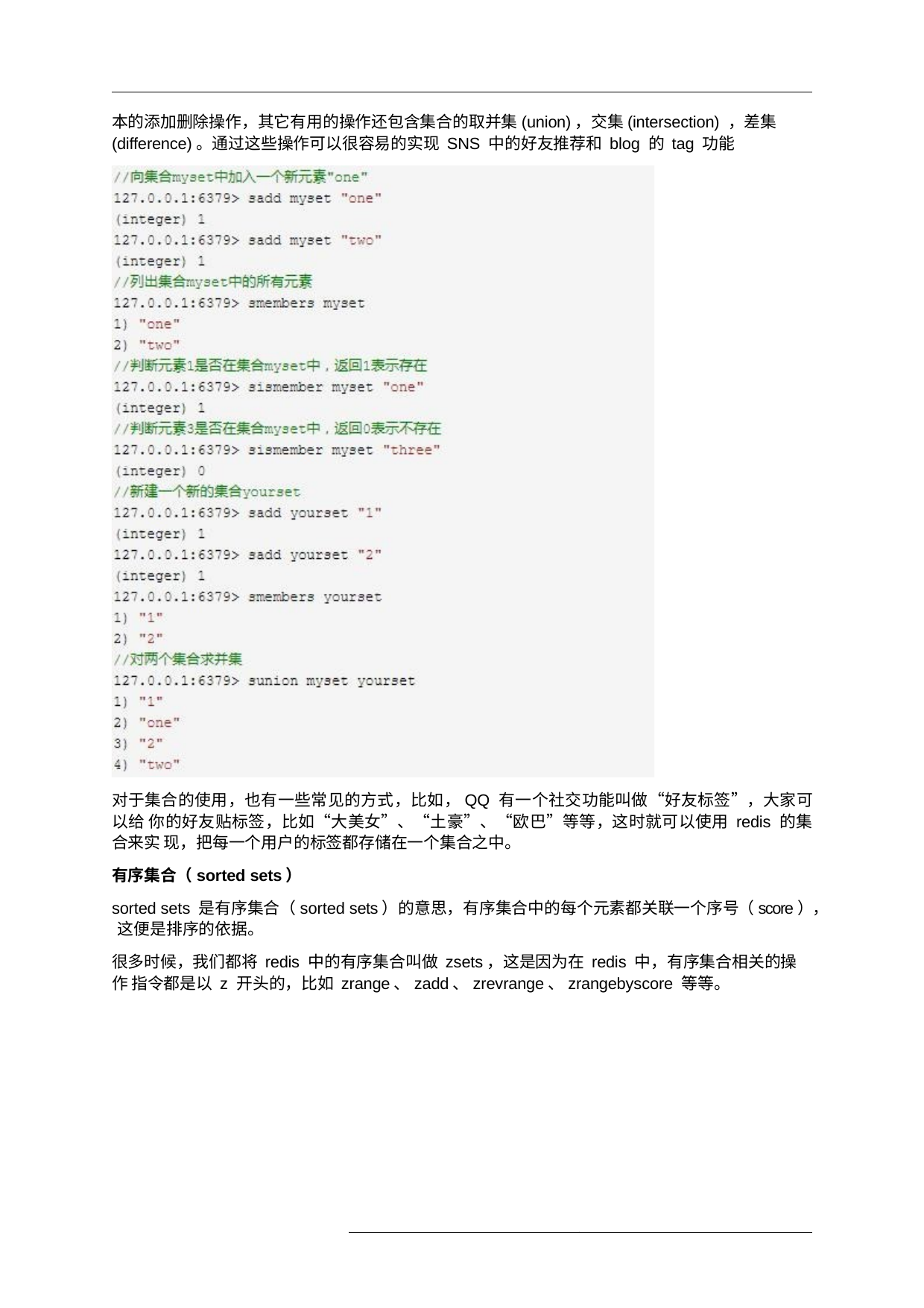

本的添加删除操作，其它有用的操作还包含集合的取并集(union)，交集(intersection) ，差集 (difference)。通过这些操作可以很容易的实现 SNS 中的好友推荐和 blog 的 tag 功能

对于集合的使用，也有一些常见的方式，比如，QQ 有一个社交功能叫做“好友标签”，大家可以给 你的好友贴标签，比如“大美女”、“土豪”、“欧巴”等等，这时就可以使用 redis 的集合来实 现，把每一个用户的标签都存储在一个集合之中。
有序集合（sorted sets）
sorted sets 是有序集合（sorted sets）的意思，有序集合中的每个元素都关联一个序号（score），  这便是排序的依据。
很多时候，我们都将 redis 中的有序集合叫做 zsets，这是因为在 redis 中，有序集合相关的操作 指令都是以 z 开头的，比如 zrange、zadd、zrevrange、zrangebyscore 等等。